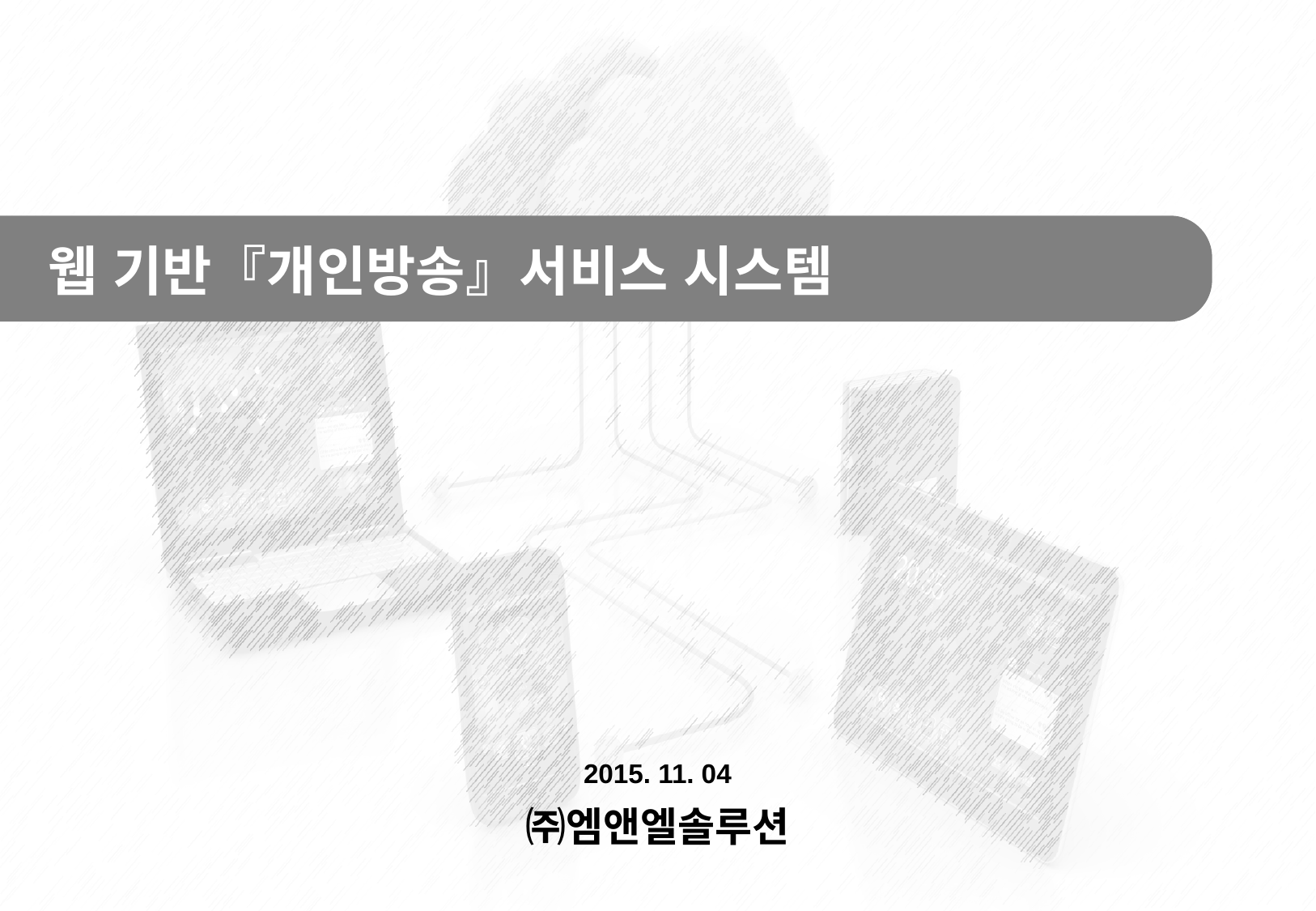

웹 기반『개인방송』서비스 시스템
2015. 11. 04
㈜엠앤엘솔루션